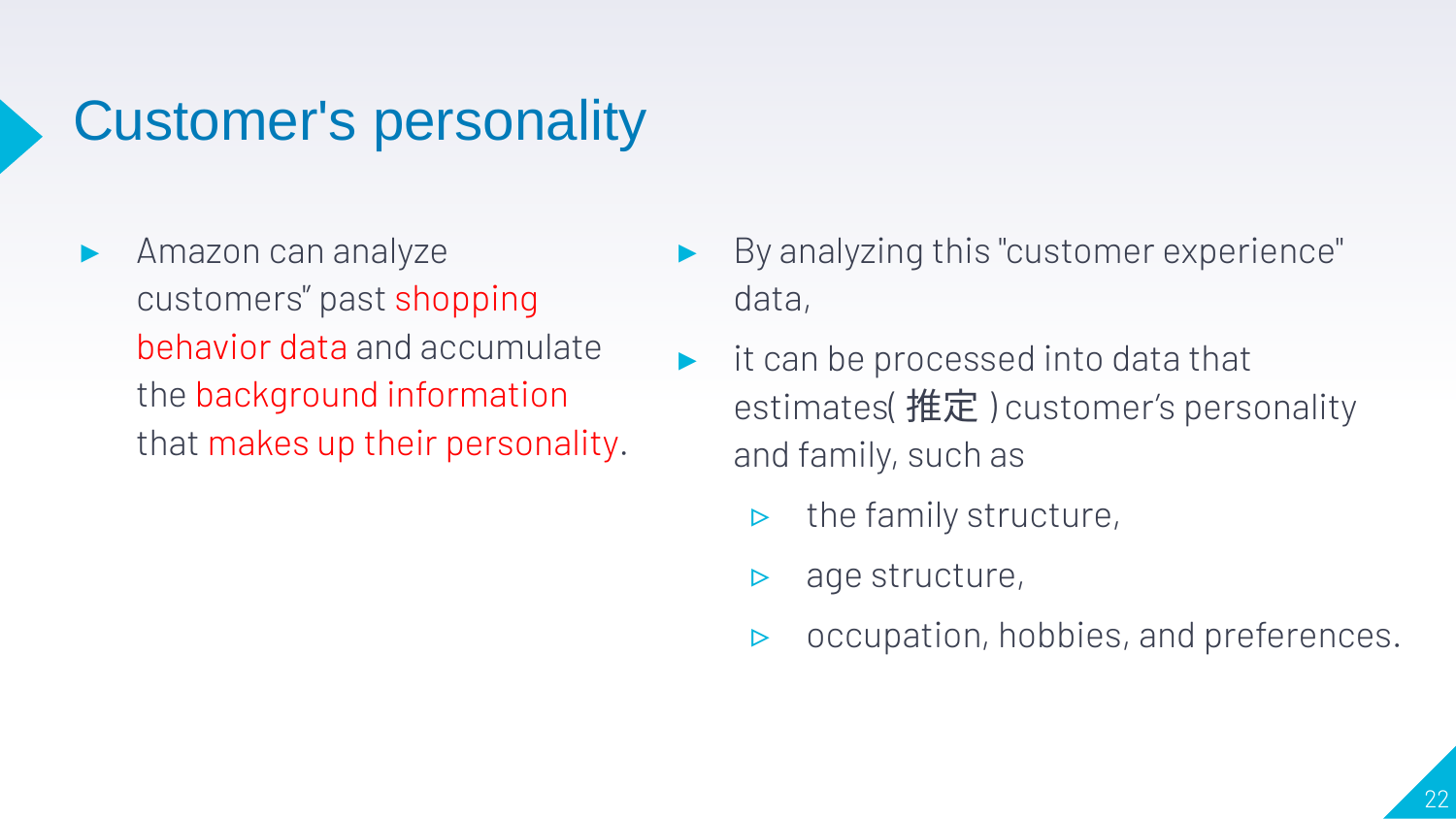

# Customer's personality
Amazon can analyze customers'’ past shopping behavior data and accumulate the background information that makes up their personality.

By analyzing this "customer experience" data,
it can be processed into data that estimates(推定) customer’s personality and family, such as
the family structure,
age structure,
occupation, hobbies, and preferences.

22